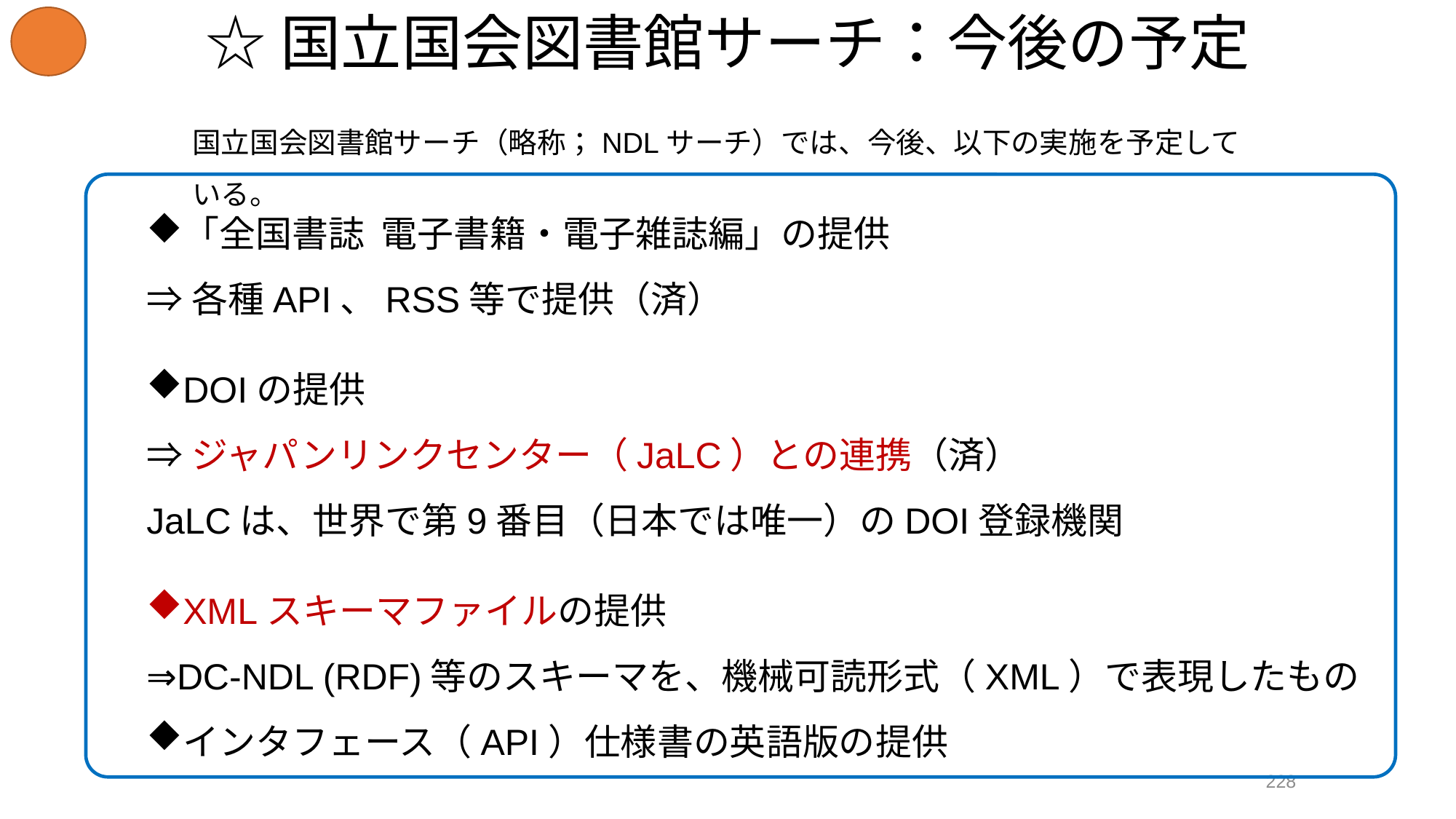

# ☆国立国会図書館サーチ：今後の予定

国立国会図書館サーチ（略称；NDLサーチ）では、今後、以下の実施を予定している。
「全国書誌  電子書籍・電子雑誌編」の提供
⇒各種API、RSS等で提供（済）

DOIの提供
⇒ジャパンリンクセンター（JaLC）との連携（済）
JaLCは、世界で第9番目（日本では唯一）のDOI登録機関

XMLスキーマファイルの提供
⇒DC-NDL (RDF)等のスキーマを、機械可読形式（XML）で表現したもの
インタフェース（API）仕様書の英語版の提供
228